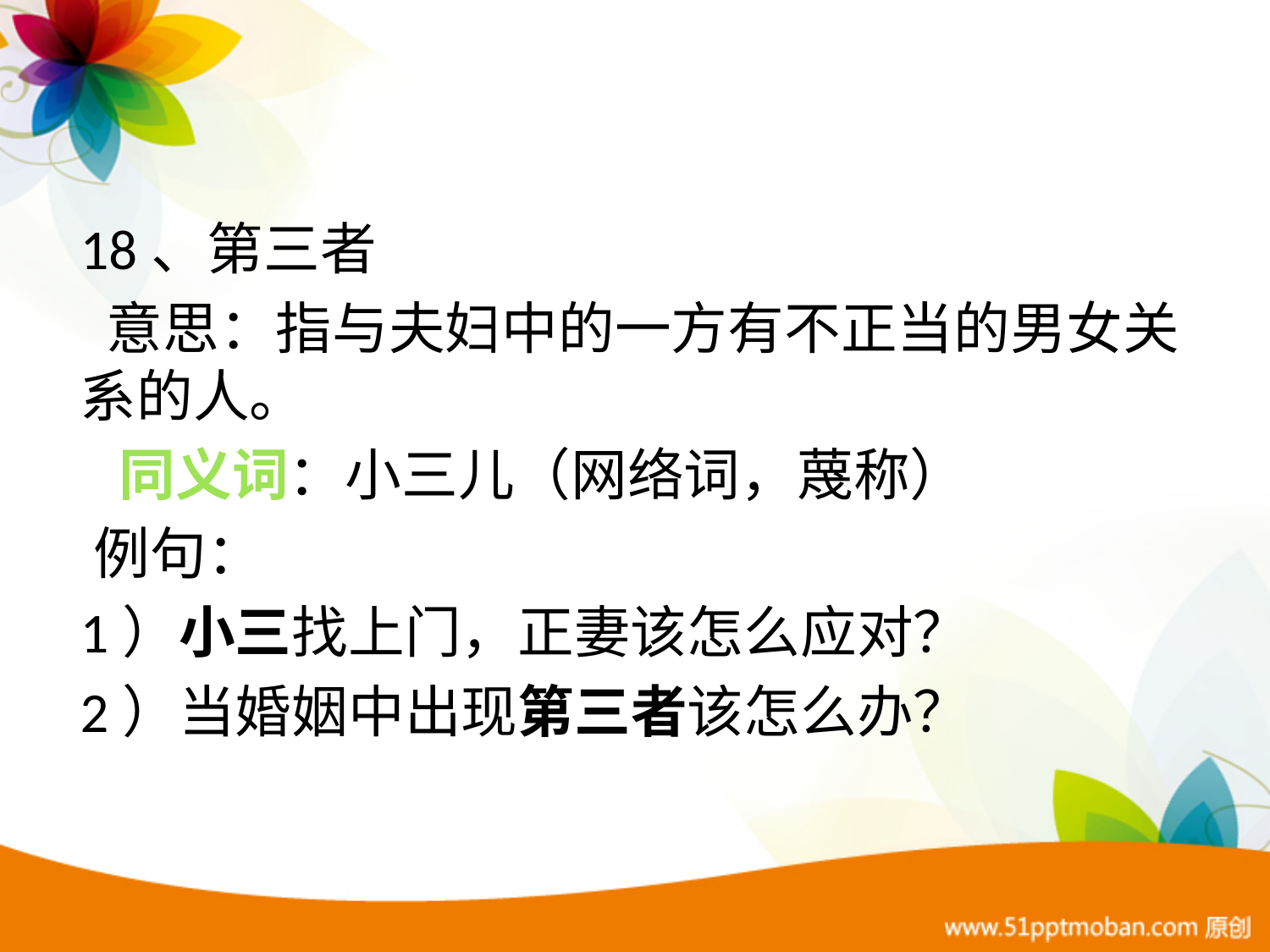

18、第三者
  意思：指与夫妇中的一方有不正当的男女关    系的人。
   同义词：小三儿（网络词，蔑称）
 例句：
 1）小三找上门，正妻该怎么应对？
 2）当婚姻中出现第三者该怎么办？